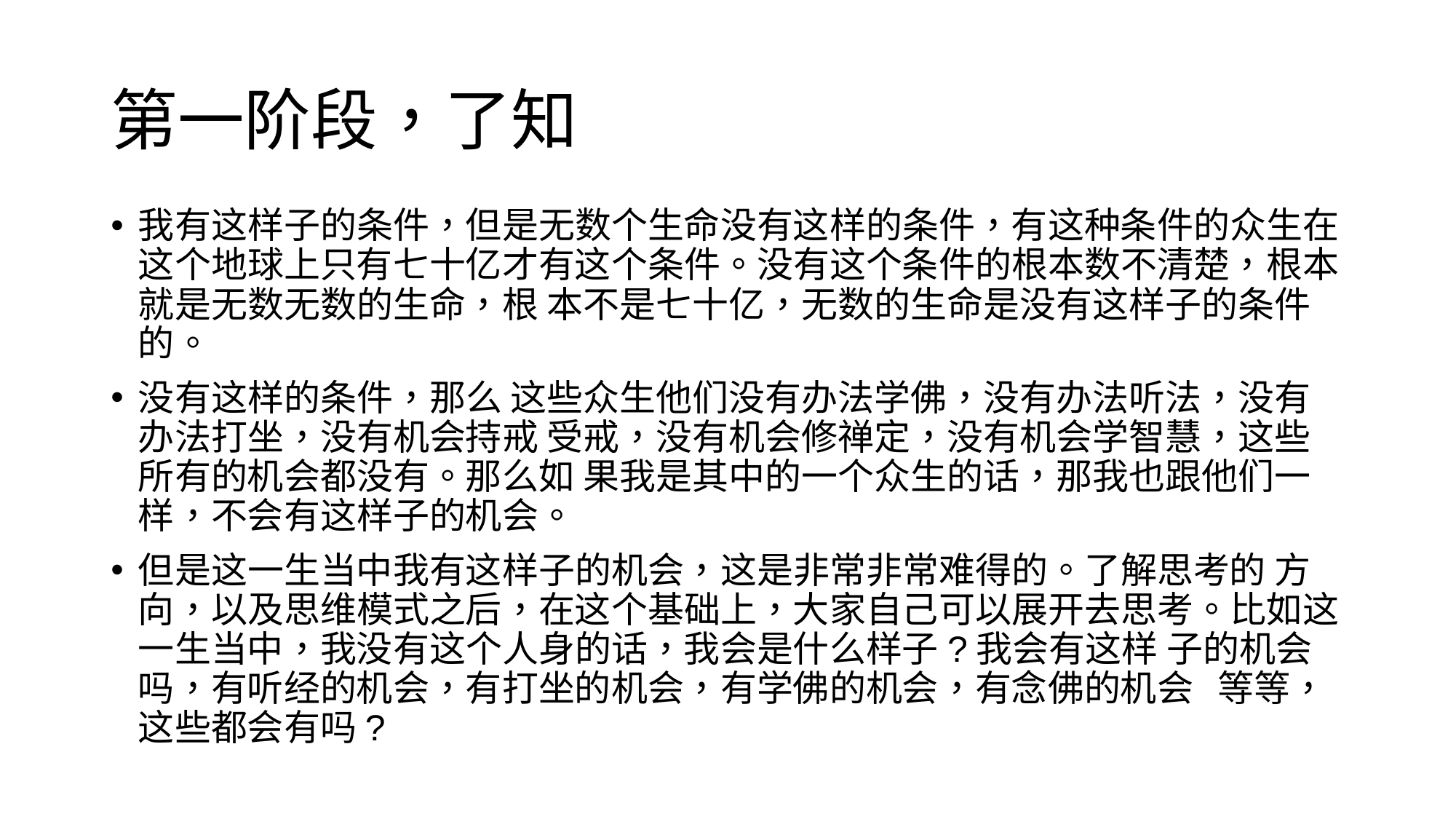

# 第一阶段，了知
我有这样子的条件，但是无数个生命没有这样的条件，有这种条件的众生在这个地球上只有七十亿才有这个条件。没有这个条件的根本数不清楚，根本就是无数无数的生命，根 本不是七十亿，无数的生命是没有这样子的条件的。
没有这样的条件，那么 这些众生他们没有办法学佛，没有办法听法，没有办法打坐，没有机会持戒 受戒，没有机会修禅定，没有机会学智慧，这些所有的机会都没有。那么如 果我是其中的一个众生的话，那我也跟他们一样，不会有这样子的机会。
但是这一生当中我有这样子的机会，这是非常非常难得的。了解思考的 方向，以及思维模式之后，在这个基础上，大家自己可以展开去思考。比如这一生当中，我没有这个人身的话，我会是什么样子?我会有这样 子的机会吗，有听经的机会，有打坐的机会，有学佛的机会，有念佛的机会   等等，这些都会有吗?